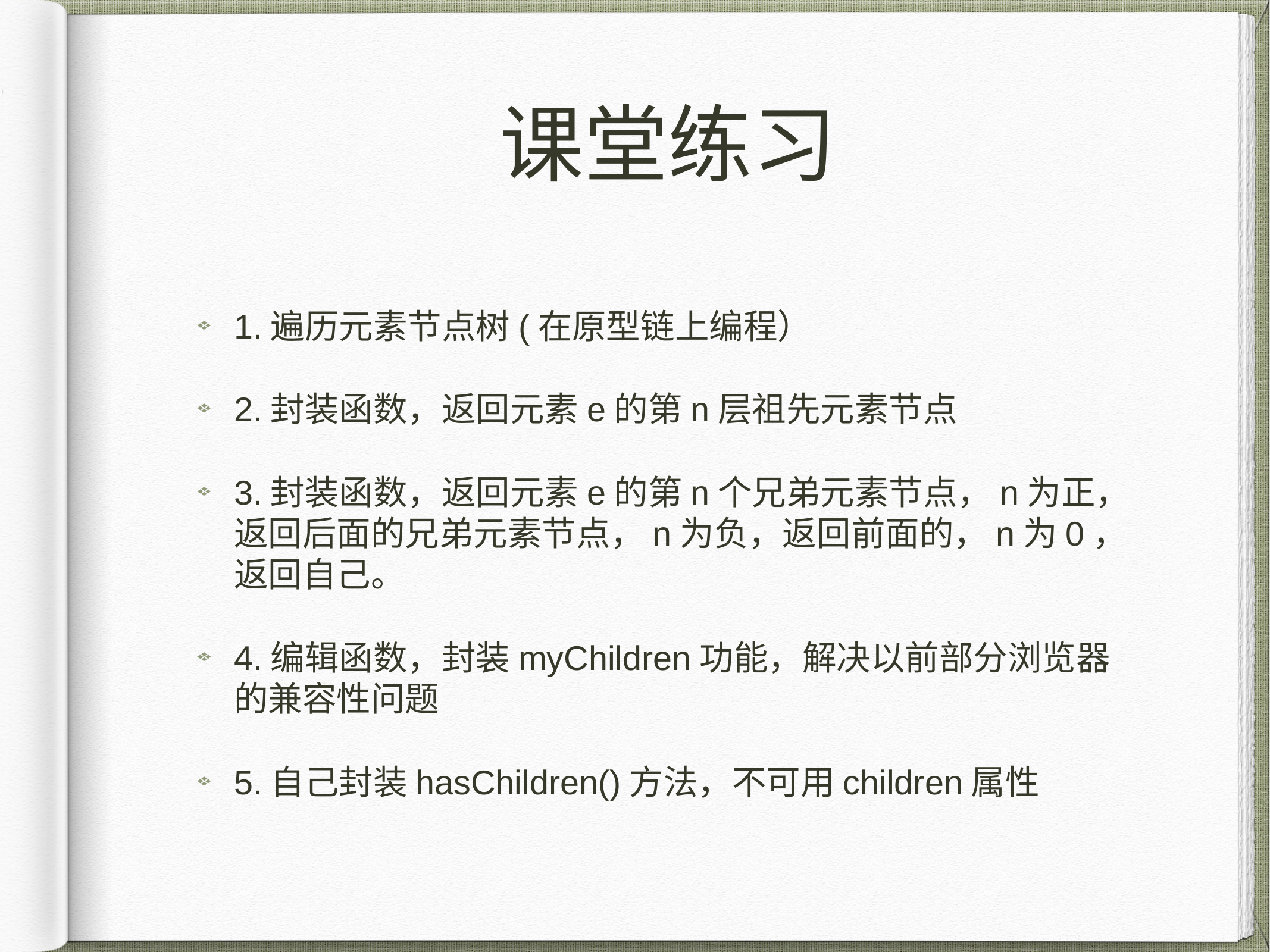

# 课堂练习
1.遍历元素节点树(在原型链上编程）
2.封装函数，返回元素e的第n层祖先元素节点
3.封装函数，返回元素e的第n个兄弟元素节点，n为正，返回后面的兄弟元素节点，n为负，返回前面的，n为0，返回自己。
4.编辑函数，封装myChildren功能，解决以前部分浏览器的兼容性问题
5.自己封装hasChildren()方法，不可用children属性